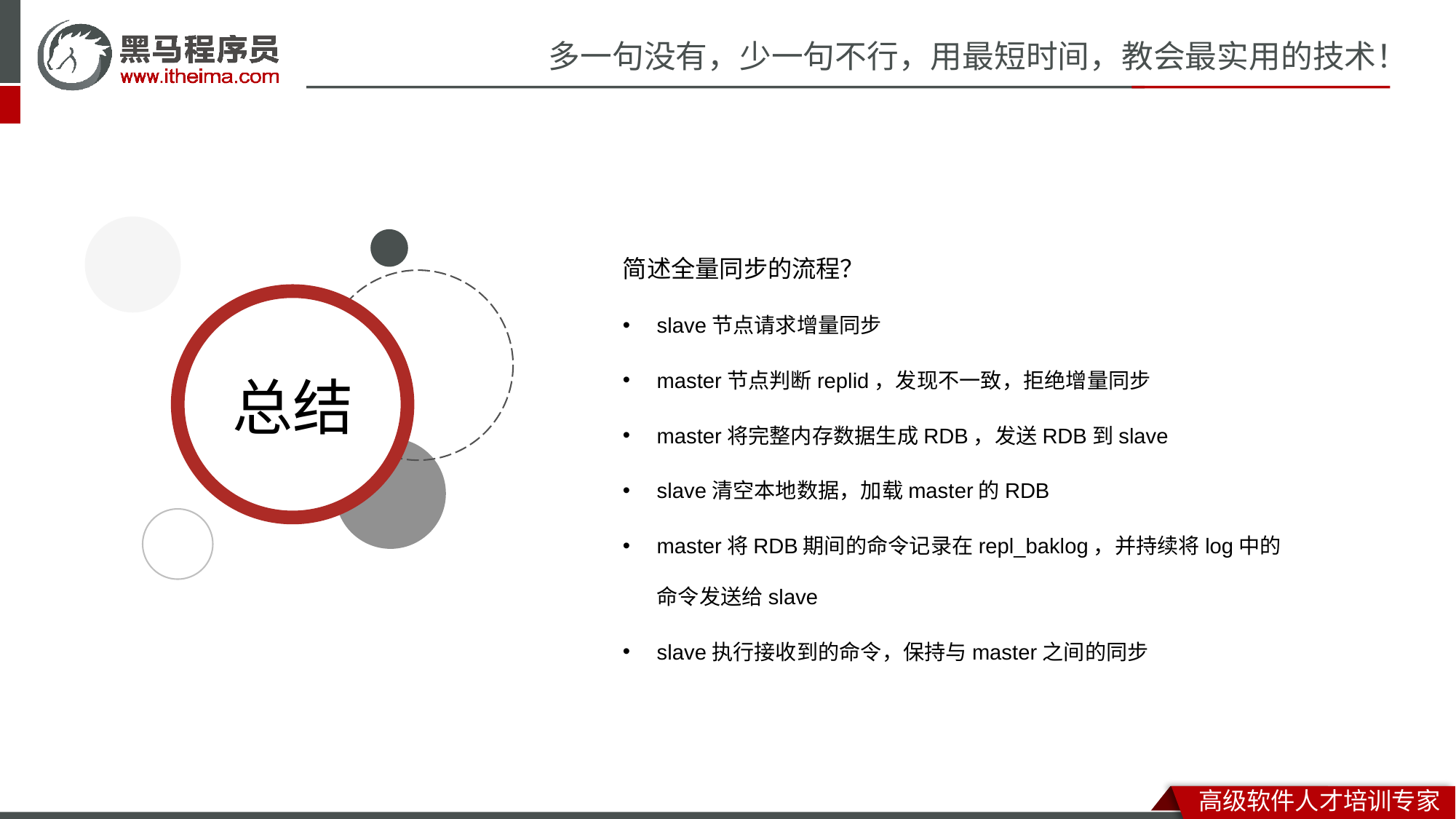

简述全量同步的流程？
slave节点请求增量同步
master节点判断replid，发现不一致，拒绝增量同步
master将完整内存数据生成RDB，发送RDB到slave
slave清空本地数据，加载master的RDB
master将RDB期间的命令记录在repl_baklog，并持续将log中的命令发送给slave
slave执行接收到的命令，保持与master之间的同步